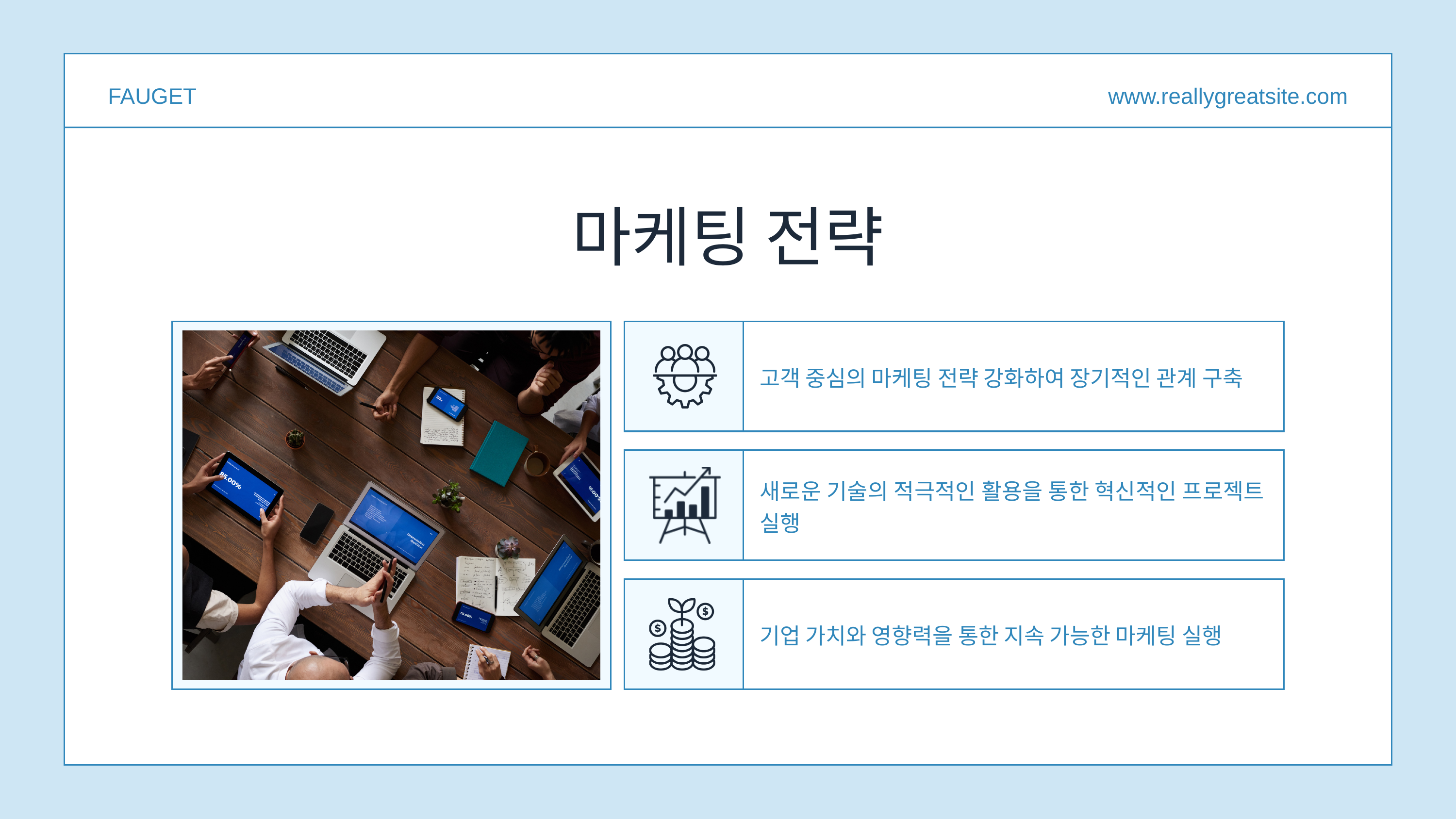

FAUGET
www.reallygreatsite.com

마케팅 전략

고객 중심의 마케팅 전략 강화하여 장기적인 관계 구축

새로운 기술의 적극적인 활용을 통한 혁신적인 프로젝트 실행

기업 가치와 영향력을 통한 지속 가능한 마케팅 실행